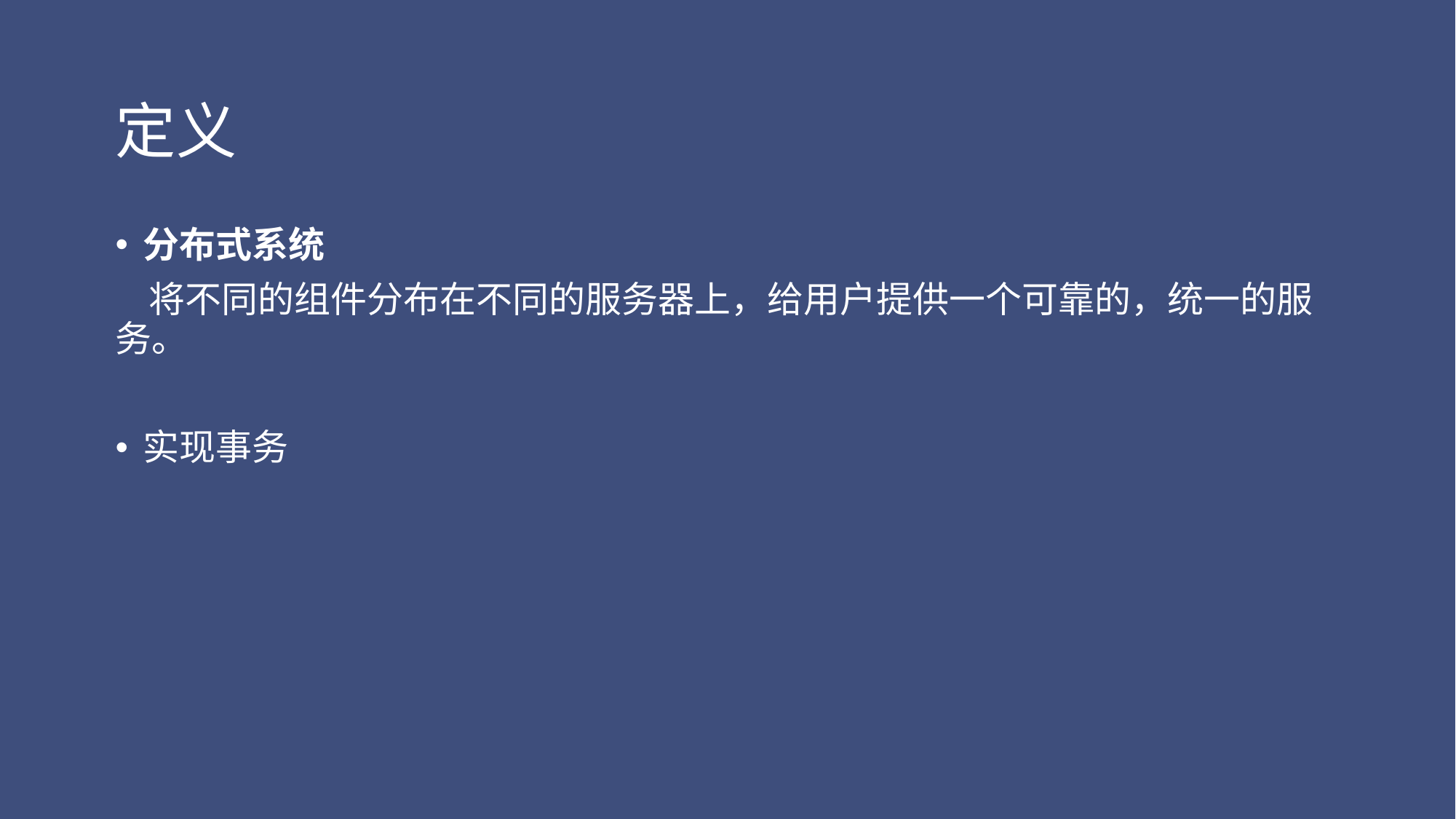

# 定义
分布式系统
   将不同的组件分布在不同的服务器上，给用户提供一个可靠的，统一的服务。

实现事务